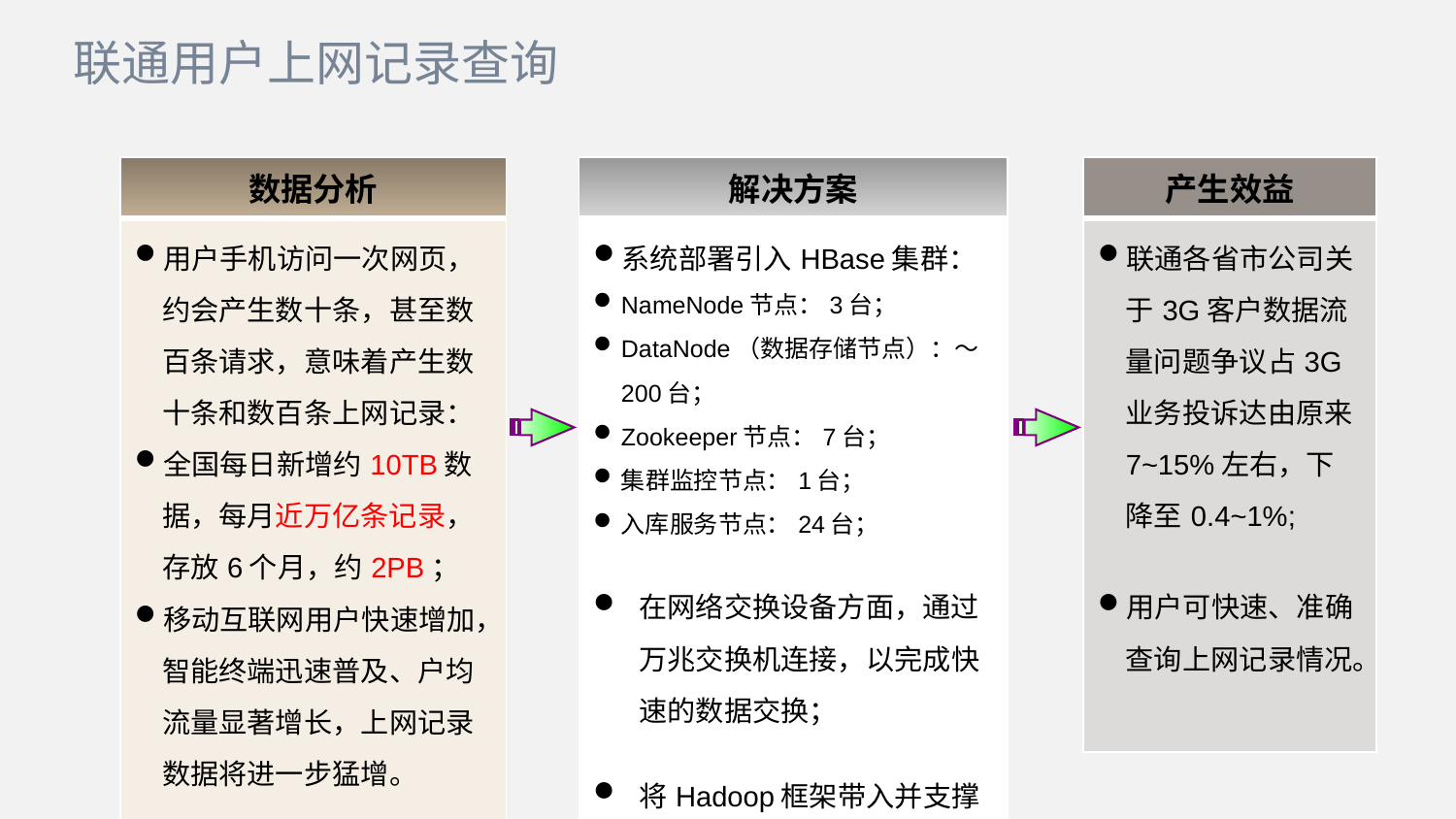

联通用户上网记录查询
| 数据分析 |
| --- |
| 用户手机访问一次网页，约会产生数十条，甚至数百条请求，意味着产生数十条和数百条上网记录： 全国每日新增约10TB数据，每月近万亿条记录，存放6个月，约2PB； 移动互联网用户快速增加，智能终端迅速普及、户均流量显著增长，上网记录数据将进一步猛增。 |
| 解决方案 |
| --- |
| 系统部署引入HBase集群： NameNode节点：3台； DataNode（数据存储节点）：～200台； Zookeeper节点：7台； 集群监控节点：1台； 入库服务节点：24台； 在网络交换设备方面，通过万兆交换机连接，以完成快速的数据交换； 将Hadoop框架带入并支撑建设，满足高性能的数据导入和快速查询。 |
| 产生效益 |
| --- |
| 联通各省市公司关于3G客户数据流量问题争议占3G业务投诉达由原来7~15%左右，下降至0.4~1%; 用户可快速、准确查询上网记录情况。 |